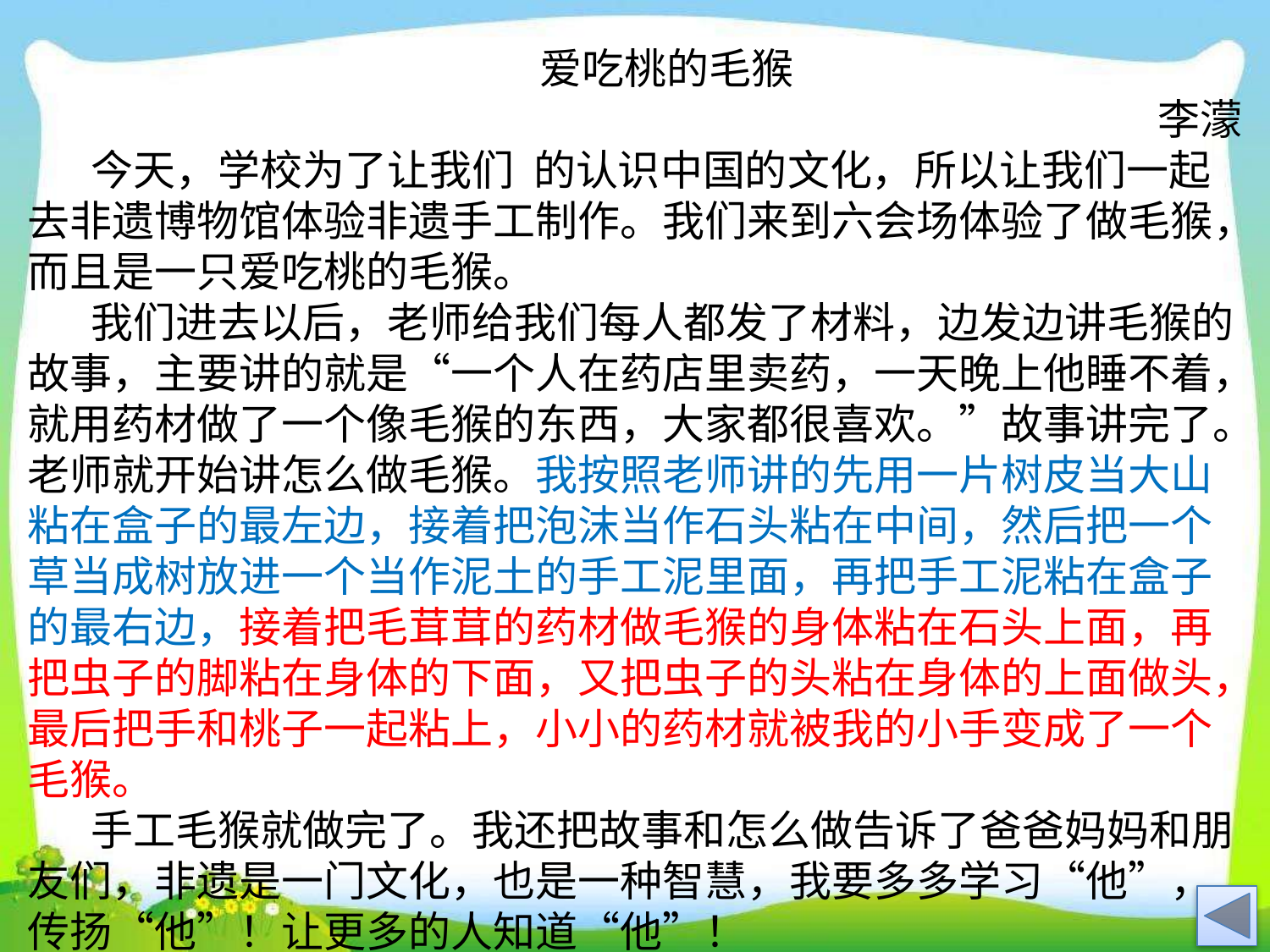

爱吃桃的毛猴
李濛
今天，学校为了让我们  的认识中国的文化，所以让我们一起去非遗博物馆体验非遗手工制作。我们来到六会场体验了做毛猴，而且是一只爱吃桃的毛猴。
我们进去以后，老师给我们每人都发了材料，边发边讲毛猴的故事，主要讲的就是“一个人在药店里卖药，一天晚上他睡不着，就用药材做了一个像毛猴的东西，大家都很喜欢。”故事讲完了。老师就开始讲怎么做毛猴。我按照老师讲的先用一片树皮当大山粘在盒子的最左边，接着把泡沫当作石头粘在中间，然后把一个草当成树放进一个当作泥土的手工泥里面，再把手工泥粘在盒子的最右边，接着把毛茸茸的药材做毛猴的身体粘在石头上面，再把虫子的脚粘在身体的下面，又把虫子的头粘在身体的上面做头，最后把手和桃子一起粘上，小小的药材就被我的小手变成了一个毛猴。
手工毛猴就做完了。我还把故事和怎么做告诉了爸爸妈妈和朋友们，非遗是一门文化，也是一种智慧，我要多多学习“他”，传扬“他”！让更多的人知道“他”！